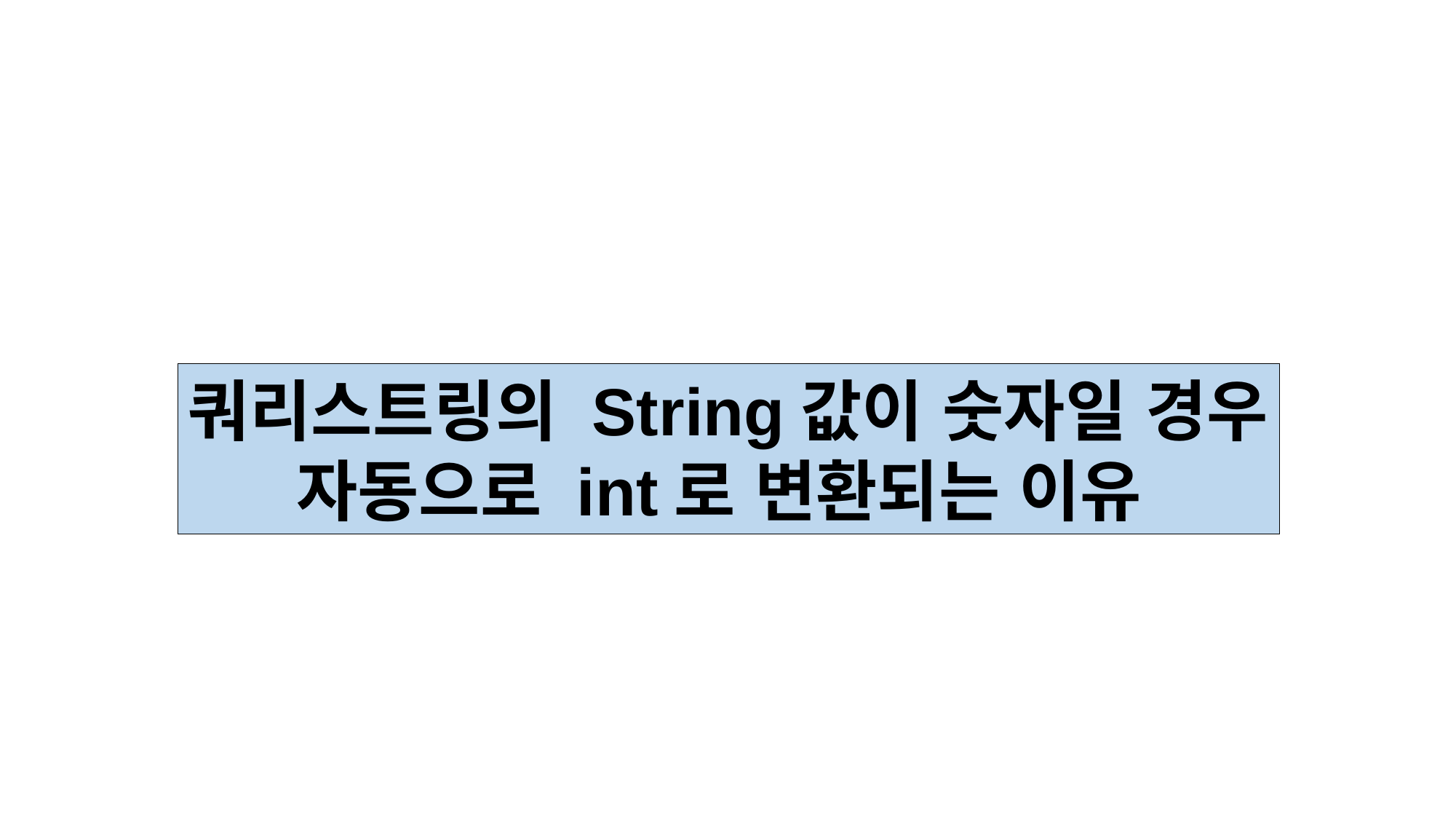

쿼리스트링의 String값이 숫자일 경우
자동으로 int로 변환되는 이유